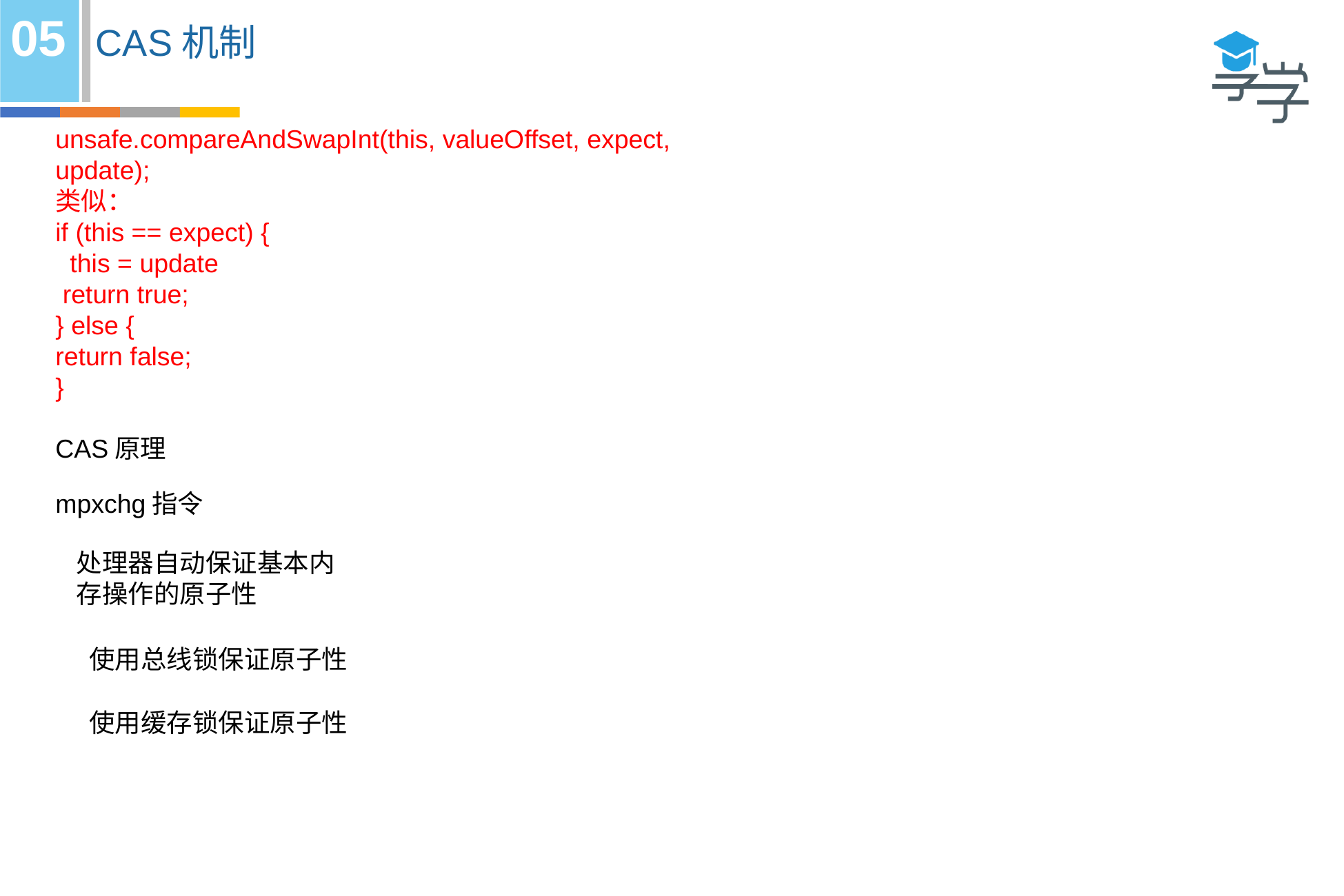

05
CAS机制

unsafe.compareAndSwapInt(this, valueOffset, expect, update);
类似：
if (this == expect) {
  this = update
 return true;
} else {
return false;
}
CAS原理
mpxchg指令
处理器自动保证基本内存操作的原子性

使用总线锁保证原子性
使用缓存锁保证原子性